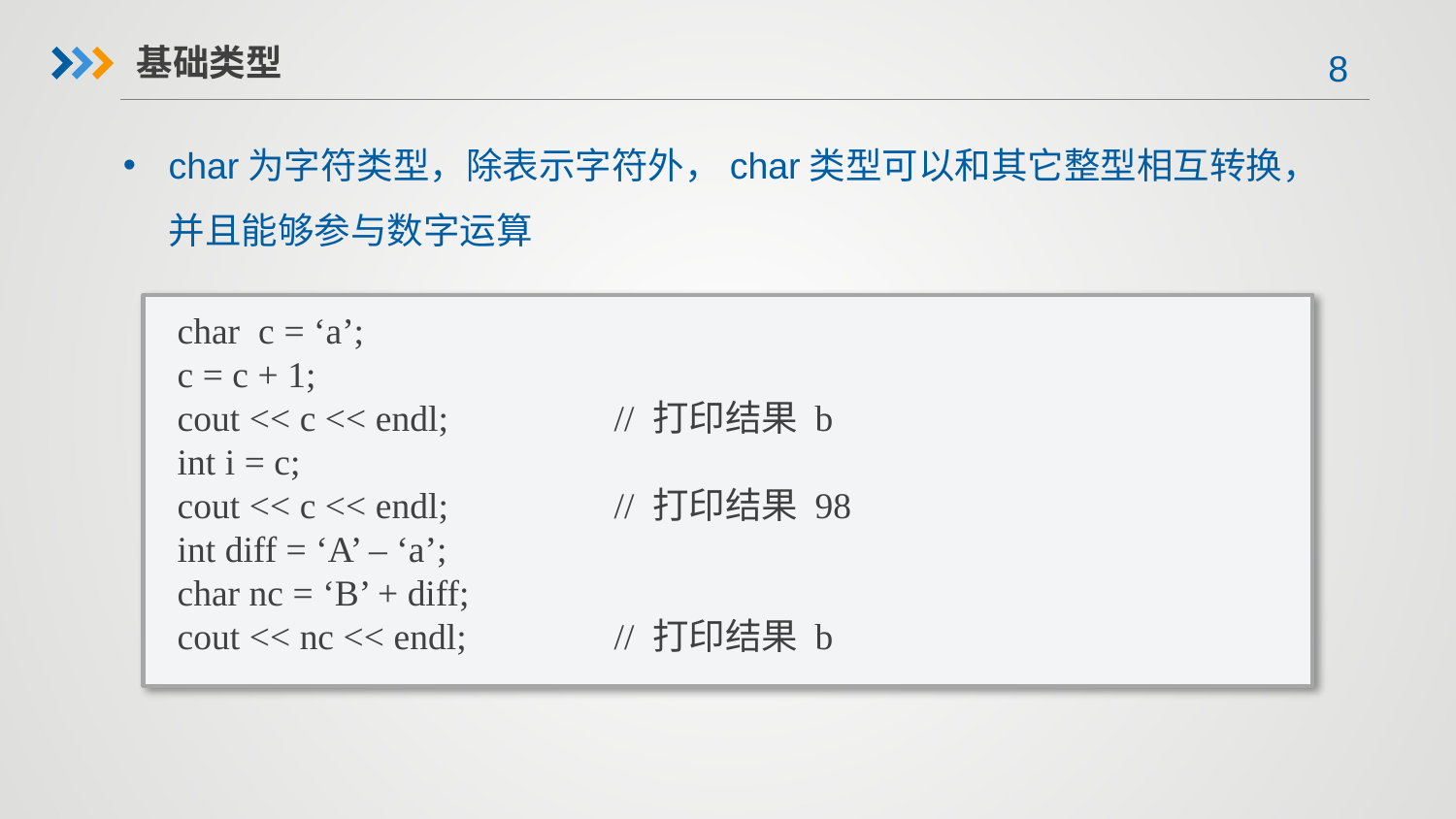

基础类型
char为字符类型，除表示字符外，char类型可以和其它整型相互转换，并且能够参与数字运算

char  c = ‘a’;
c = c + 1;
cout << c << endl;		// 打印结果 b
int i = c;
cout << c << endl;		// 打印结果 98
int diff = ‘A’ – ‘a’;
char nc = ‘B’ + diff;
cout << nc << endl;		// 打印结果 b